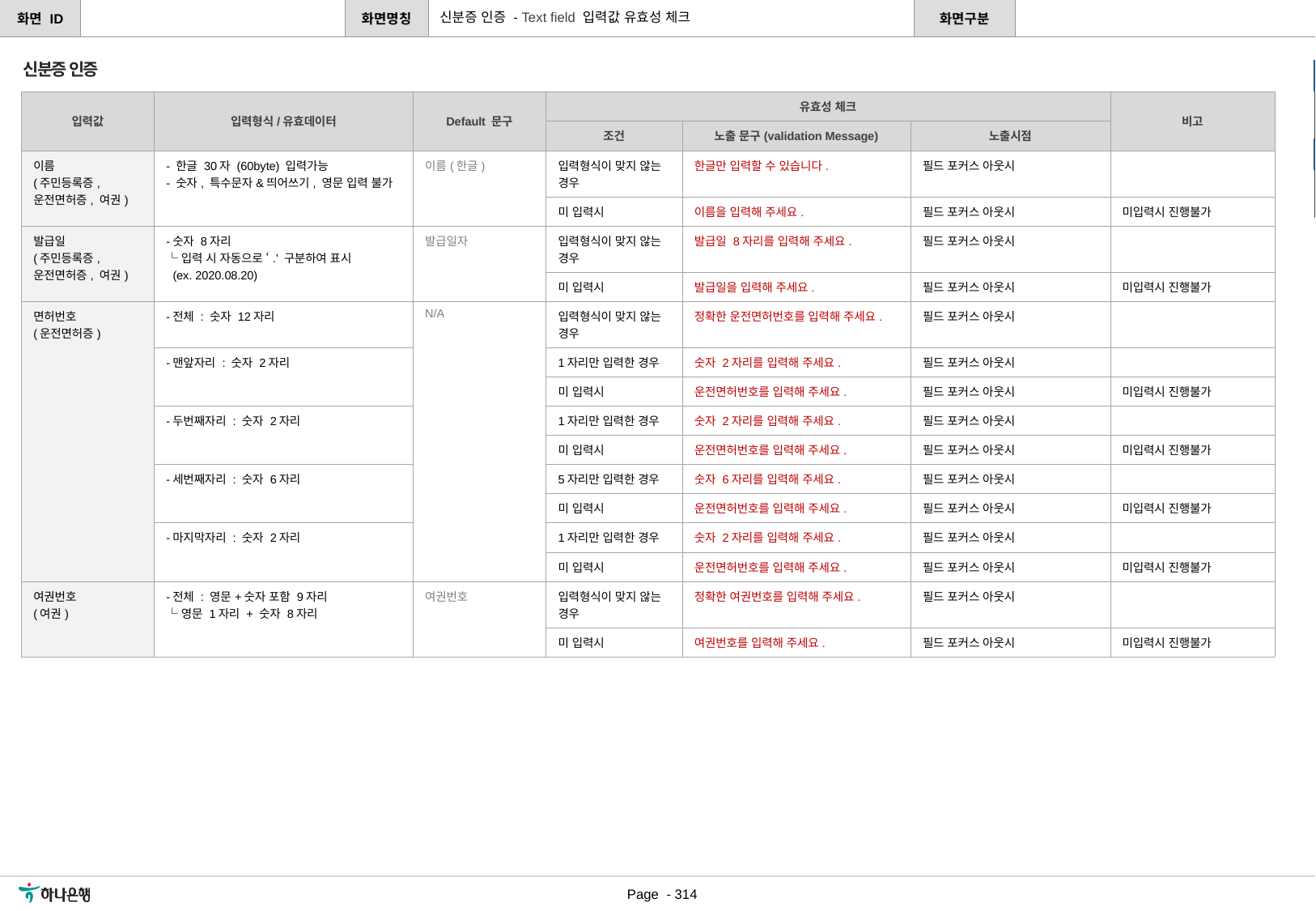

신분증 인증 - Text field 입력값 유효성 체크
신분증 인증
[수정요약] 2023.08.09
[기간만료일] 삭제
| 입력값 | 입력형식/유효데이터 | Default 문구 | 유효성 체크 |  |  | 비고 |
| --- | --- | --- | --- | --- | --- | --- |
|  |  |  | 조건 | 노출 문구(validation Message) | 노출시점 |  |
| 이름 (주민등록증, 운전면허증, 여권) | - 한글 30자 (60byte) 입력가능 - 숫자, 특수문자&띄어쓰기, 영문 입력 불가 | 이름(한글) | 입력형식이 맞지 않는 경우 | 한글만 입력할 수 있습니다. | 필드 포커스 아웃시 |  |
|  |  |  | 미 입력시 | 이름을 입력해 주세요. | 필드 포커스 아웃시 | 미입력시 진행불가 |
| 발급일 (주민등록증, 운전면허증, 여권) | -숫자 8자리 └ 입력 시 자동으로 ‘.’ 구분하여 표시 (ex. 2020.08.20) | 발급일자 | 입력형식이 맞지 않는 경우 | 발급일 8자리를 입력해 주세요. | 필드 포커스 아웃시 |  |
|  |  |  | 미 입력시 | 발급일을 입력해 주세요. | 필드 포커스 아웃시 | 미입력시 진행불가 |
| 면허번호 (운전면허증) | -전체 : 숫자 12자리 | N/A | 입력형식이 맞지 않는 경우 | 정확한 운전면허번호를 입력해 주세요. | 필드 포커스 아웃시 |  |
|  | -맨앞자리 : 숫자 2자리 |  | 1자리만 입력한 경우 | 숫자 2자리를 입력해 주세요. | 필드 포커스 아웃시 |  |
|  |  |  | 미 입력시 | 운전면허번호를 입력해 주세요. | 필드 포커스 아웃시 | 미입력시 진행불가 |
|  | -두번째자리 : 숫자 2자리 |  | 1자리만 입력한 경우 | 숫자 2자리를 입력해 주세요. | 필드 포커스 아웃시 |  |
|  |  |  | 미 입력시 | 운전면허번호를 입력해 주세요. | 필드 포커스 아웃시 | 미입력시 진행불가 |
|  | -세번째자리 : 숫자 6자리 |  | 5자리만 입력한 경우 | 숫자 6자리를 입력해 주세요. | 필드 포커스 아웃시 |  |
|  |  |  | 미 입력시 | 운전면허번호를 입력해 주세요. | 필드 포커스 아웃시 | 미입력시 진행불가 |
|  | -마지막자리 : 숫자 2자리 |  | 1자리만 입력한 경우 | 숫자 2자리를 입력해 주세요. | 필드 포커스 아웃시 |  |
|  |  |  | 미 입력시 | 운전면허번호를 입력해 주세요. | 필드 포커스 아웃시 | 미입력시 진행불가 |
| 여권번호 (여권) | -전체 : 영문+숫자 포함 9자리 └ 영문 1자리 + 숫자 8자리 | 여권번호 | 입력형식이 맞지 않는 경우 | 정확한 여권번호를 입력해 주세요. | 필드 포커스 아웃시 |  |
|  |  |  | 미 입력시 | 여권번호를 입력해 주세요. | 필드 포커스 아웃시 | 미입력시 진행불가 |
[수정요약] 2023.08.18
[여권번호] 입력형식 수정